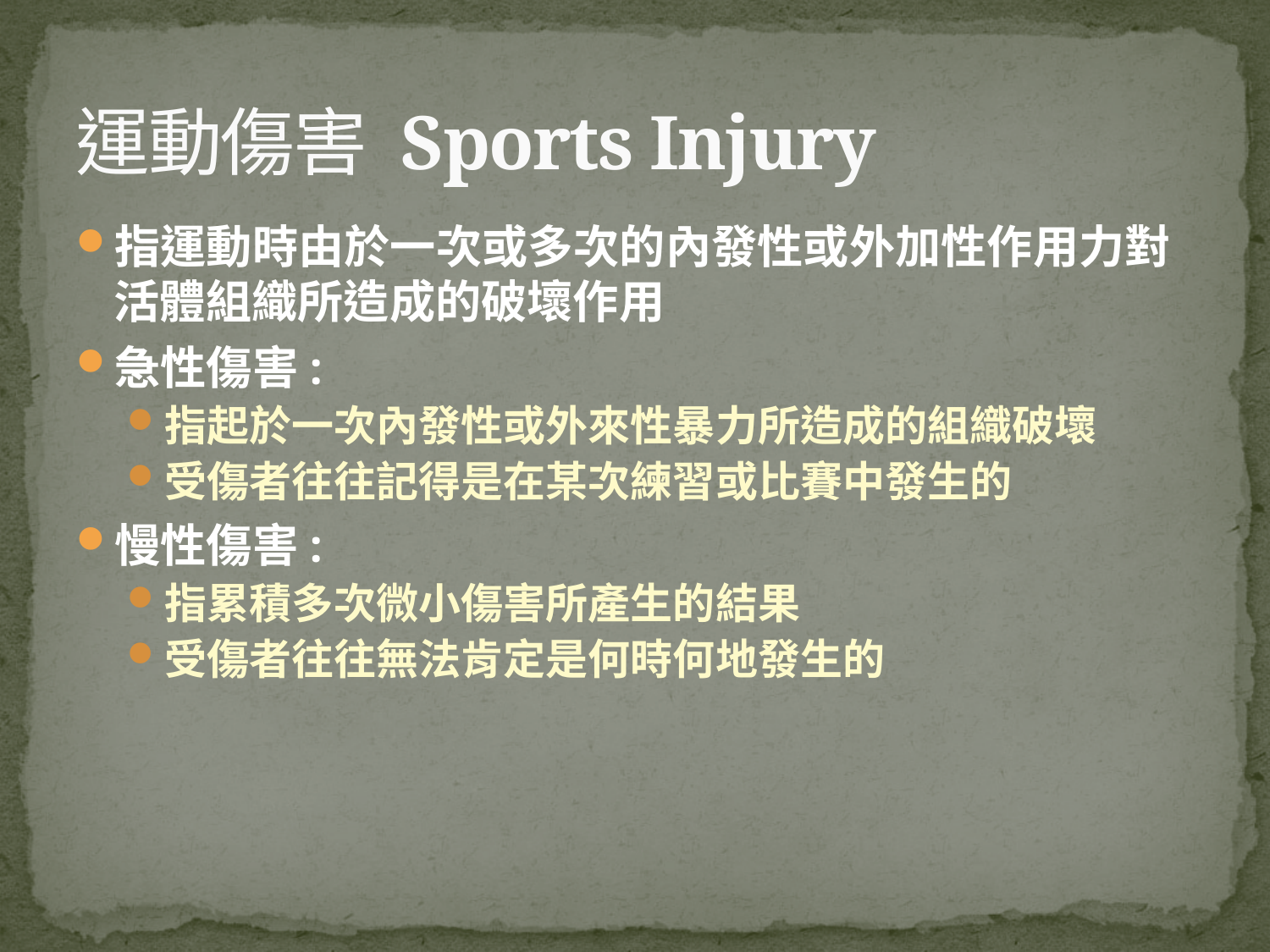

# 運動傷害 Sports Injury
指運動時由於一次或多次的內發性或外加性作用力對活體組織所造成的破壞作用
急性傷害:
指起於一次內發性或外來性暴力所造成的組織破壞
受傷者往往記得是在某次練習或比賽中發生的
慢性傷害:
指累積多次微小傷害所產生的結果
受傷者往往無法肯定是何時何地發生的